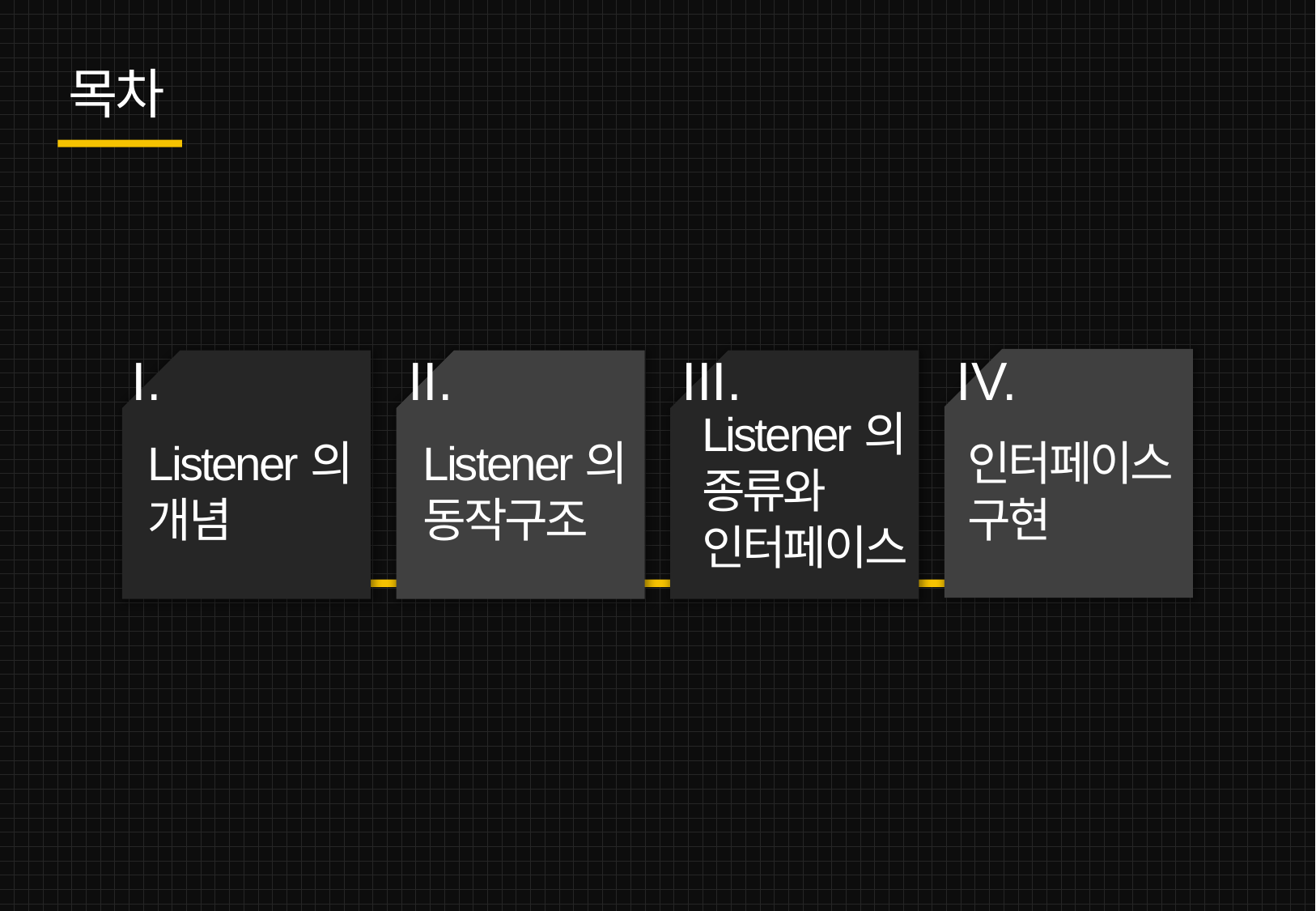

목차

Listener의
종류와
인터페이스
Listener의
개념
Listener의
동작구조
인터페이스
구현